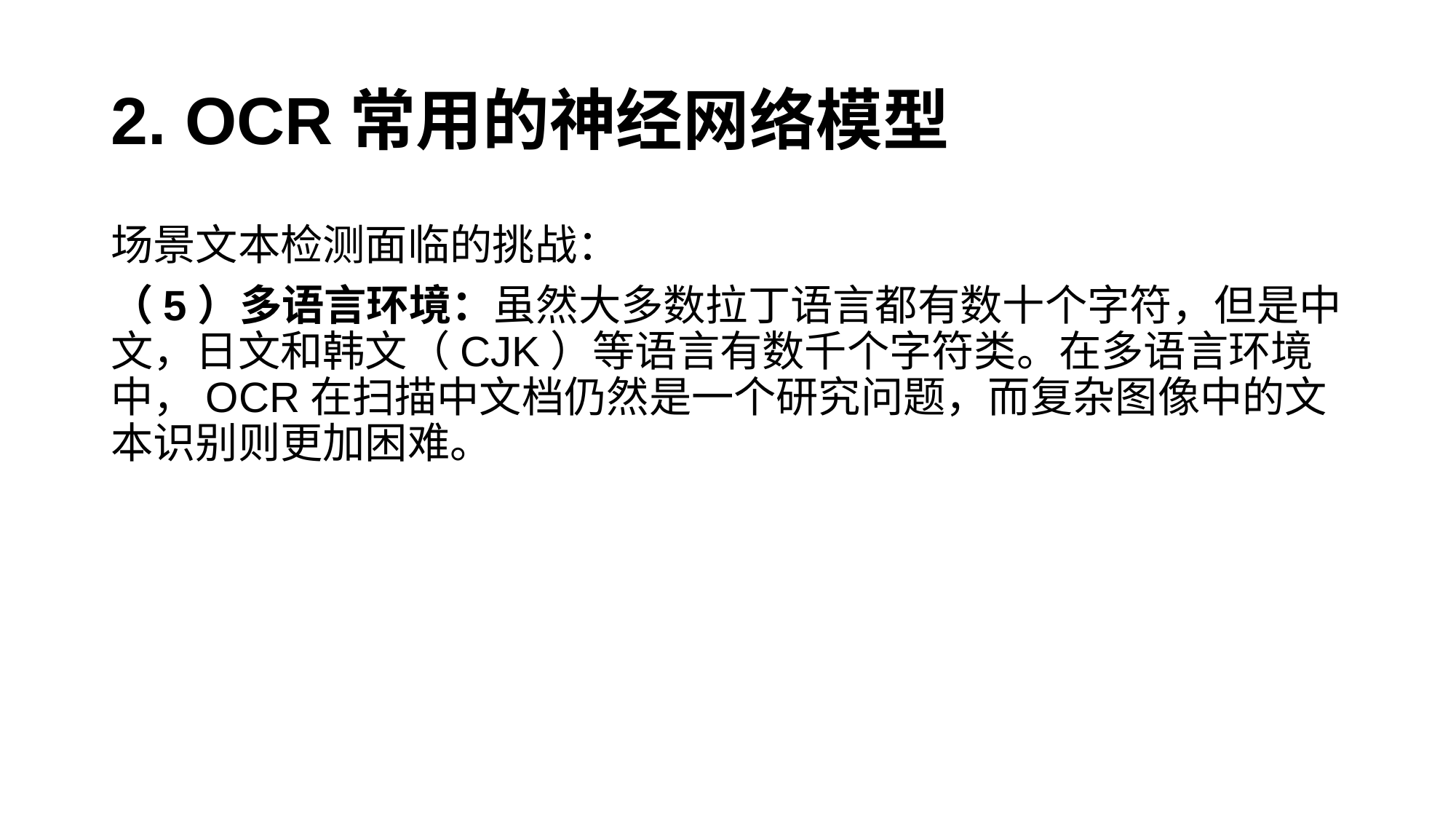

# 2. OCR常用的神经网络模型
场景文本检测面临的挑战：
（5）多语言环境：虽然大多数拉丁语言都有数十个字符，但是中文，日文和韩文（CJK）等语言有数千个字符类。在多语言环境中，OCR在扫描中文档仍然是一个研究问题，而复杂图像中的文本识别则更加困难。